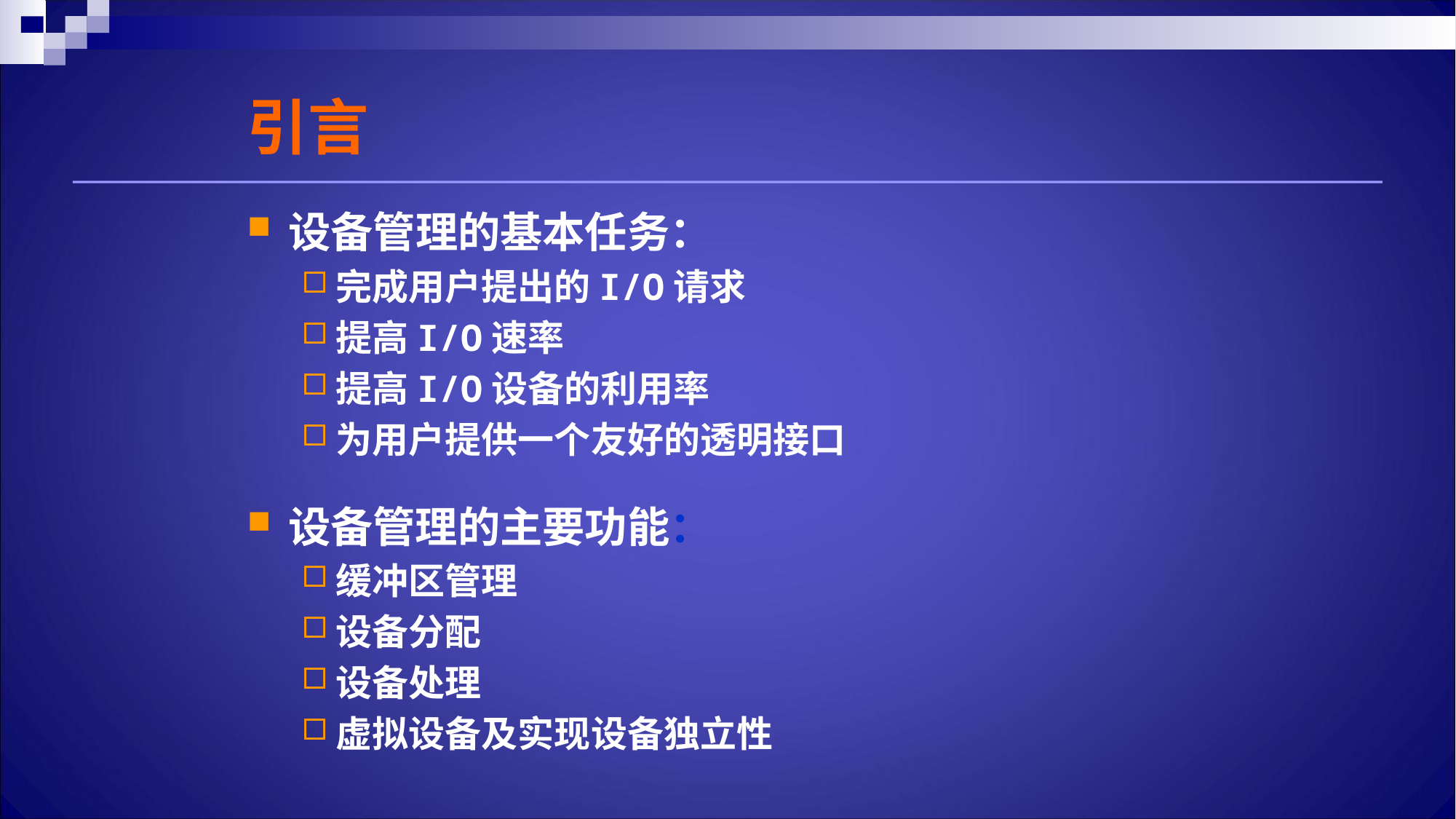

# 引言
设备管理的基本任务：
完成用户提出的I/O请求
提高I/O速率
提高I/O设备的利用率
为用户提供一个友好的透明接口
设备管理的主要功能：
缓冲区管理
设备分配
设备处理
虚拟设备及实现设备独立性

8